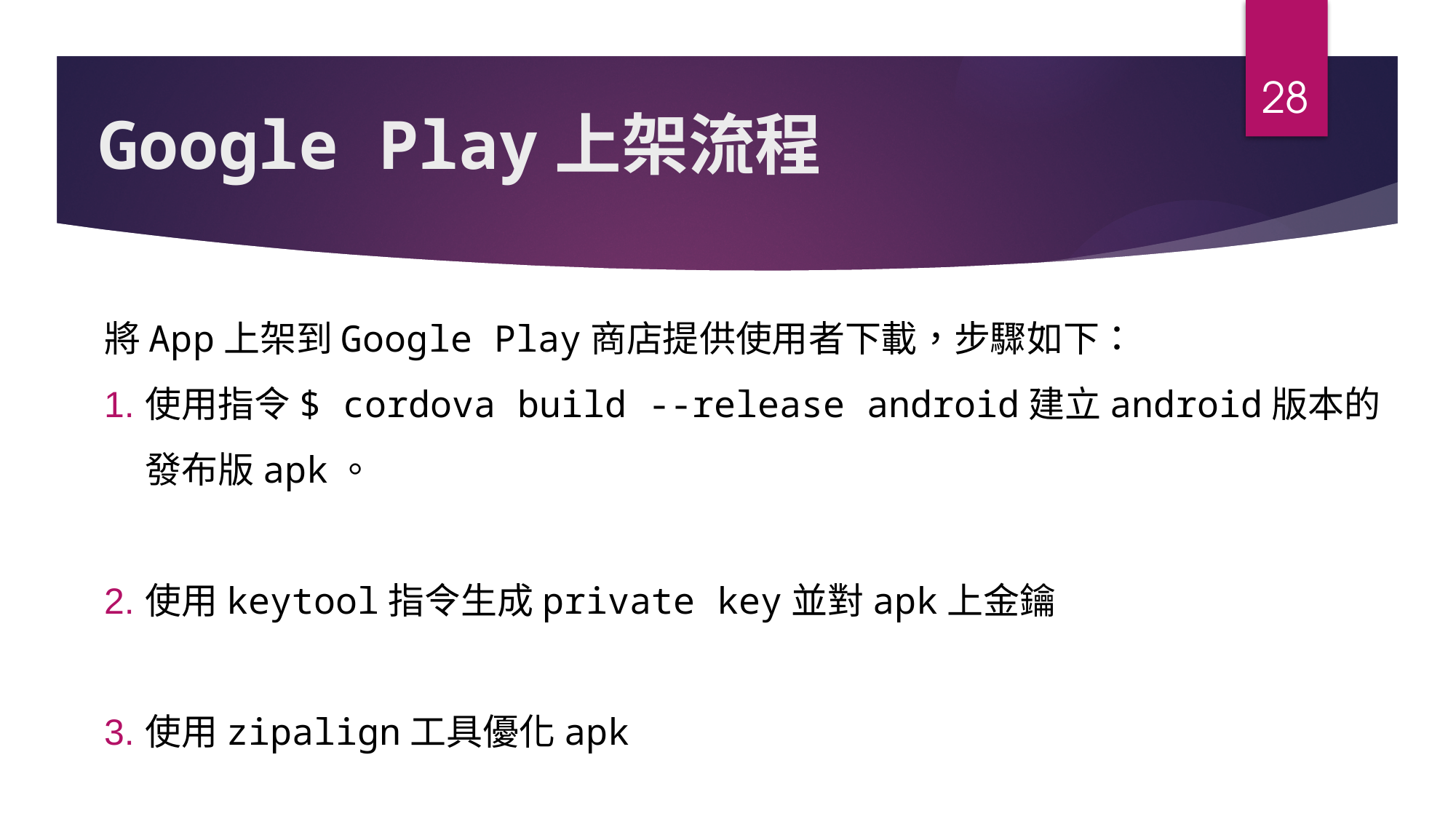

28
# Google Play上架流程
將App上架到Google Play商店提供使用者下載，步驟如下：
使用指令$ cordova build --release android建立android版本的發布版apk。

使用keytool指令生成private key並對apk上金鑰

使用zipalign工具優化apk